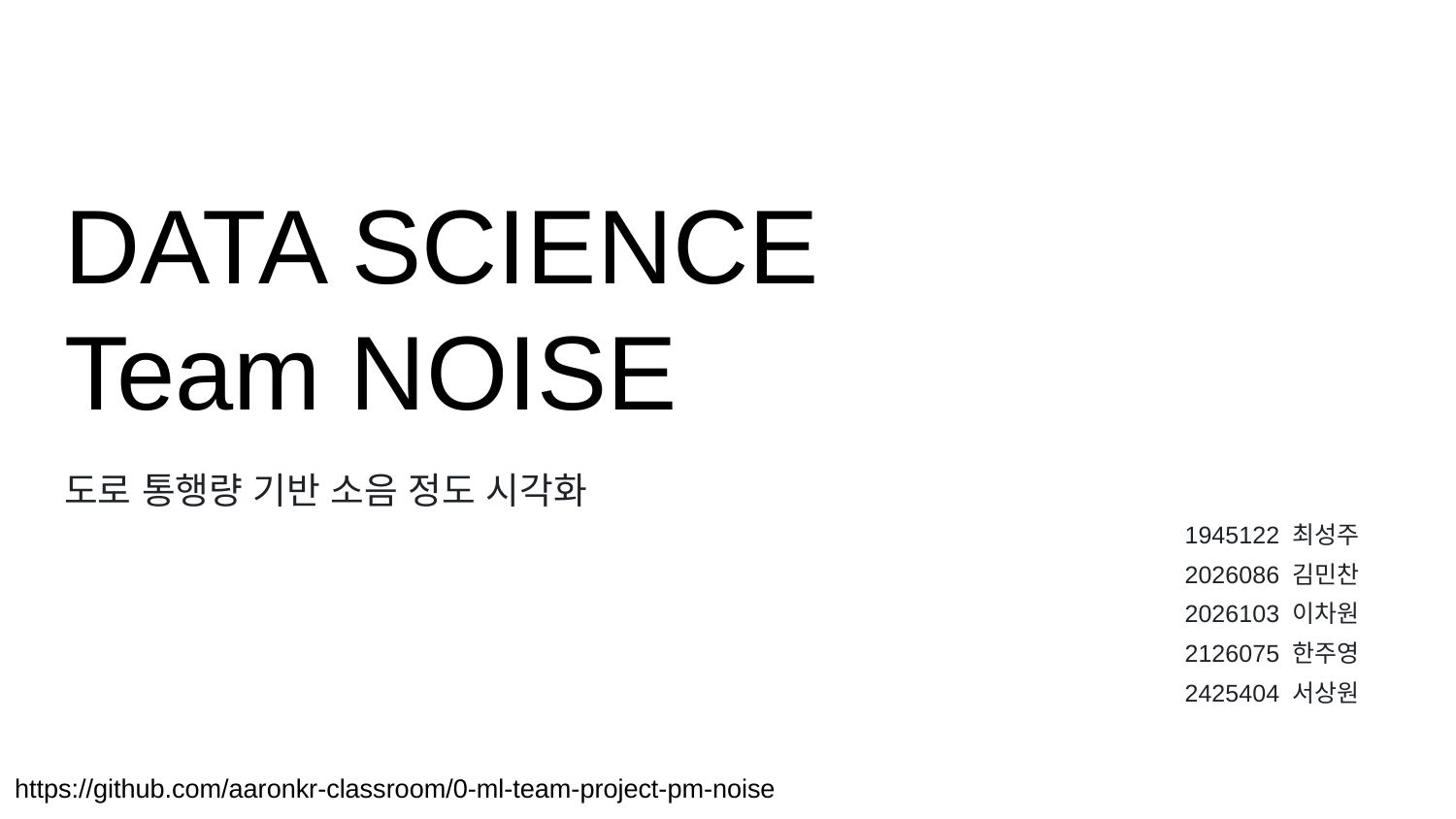

# DATA SCIENCE
Team NOISE
도로 통행량 기반 소음 정도 시각화
1945122 최성주
2026086 김민찬
2026103 이차원
2126075 한주영
2425404 서상원
https://github.com/aaronkr-classroom/0-ml-team-project-pm-noise